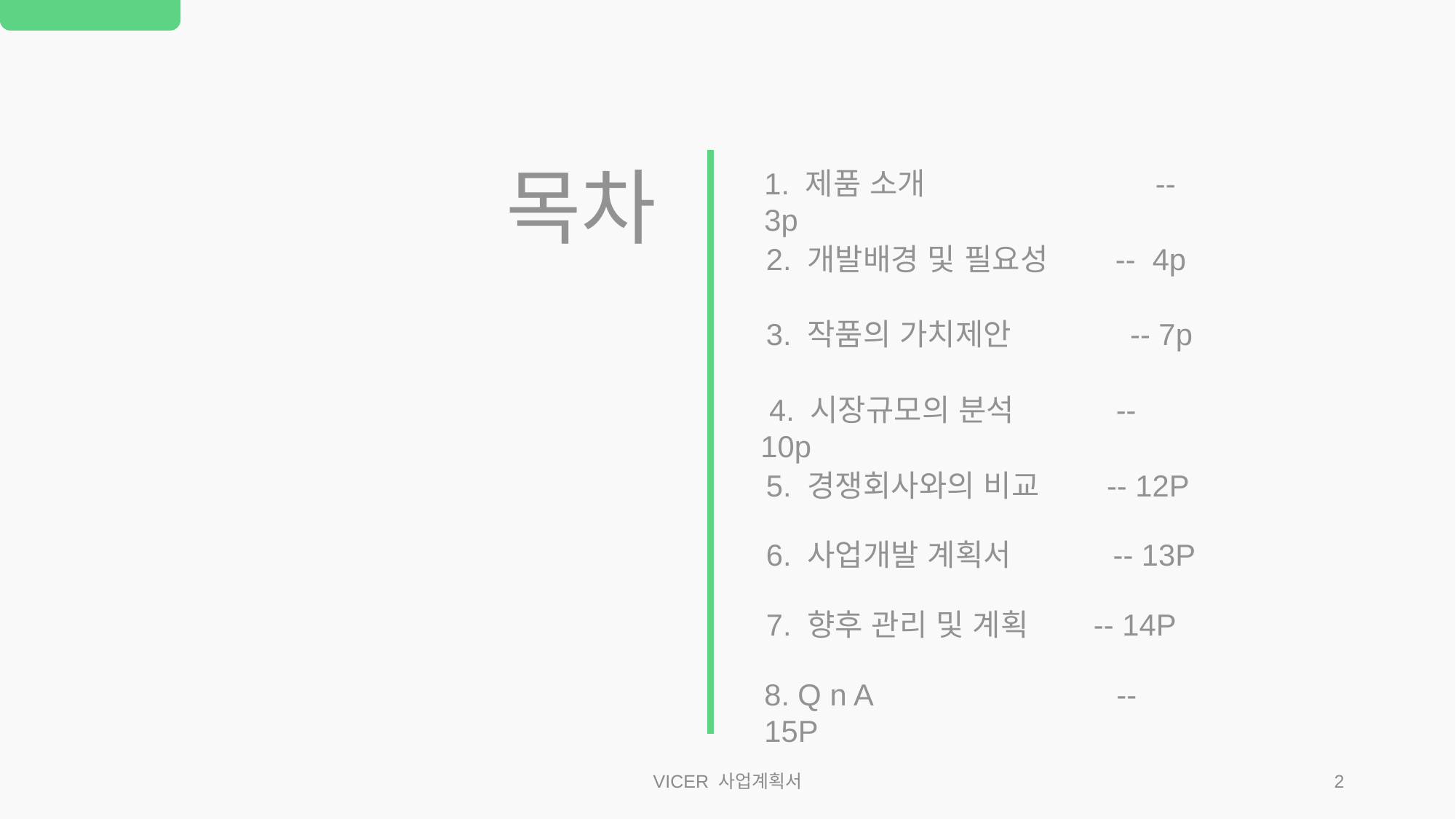

목차
1. 제품 소개                          --  3p
2. 개발배경 및 필요성       --  4p
3. 작품의 가치제안             -- 7p
 4. 시장규모의 분석           -- 10p
5. 경쟁회사와의 비교       -- 12P
6. 사업개발 계획서           -- 13P
7. 향후 관리 및 계획       	-- 14P
8. Q n A      	                -- 15P
VICER 사업계획서
2